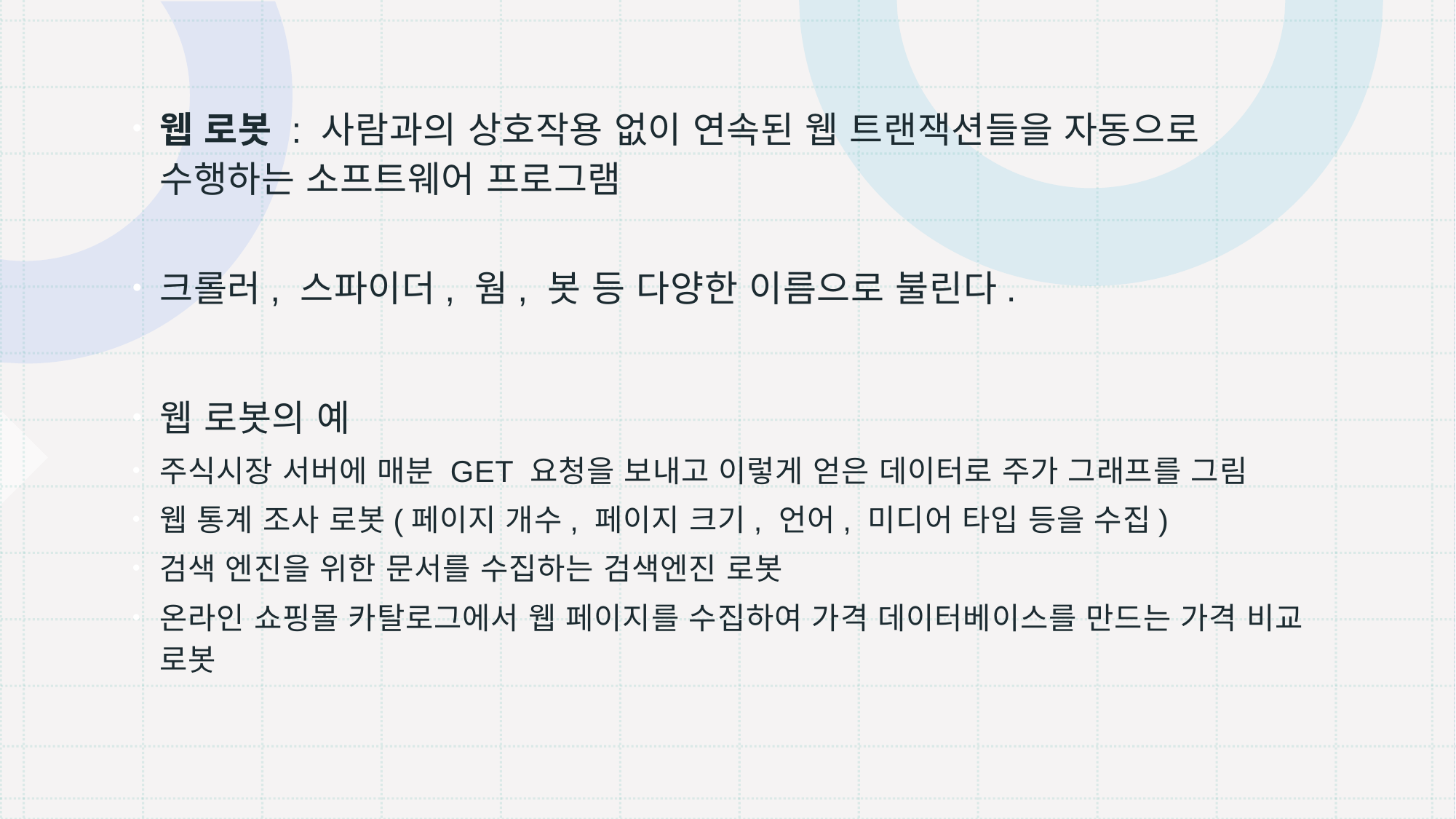

웹 로봇 : 사람과의 상호작용 없이 연속된 웹 트랜잭션들을 자동으로 수행하는 소프트웨어 프로그램

크롤러, 스파이더, 웜, 봇 등 다양한 이름으로 불린다.

웹 로봇의 예
주식시장 서버에 매분 GET 요청을 보내고 이렇게 얻은 데이터로 주가 그래프를 그림
웹 통계 조사 로봇(페이지 개수, 페이지 크기, 언어, 미디어 타입 등을 수집)
검색 엔진을 위한 문서를 수집하는 검색엔진 로봇
온라인 쇼핑몰 카탈로그에서 웹 페이지를 수집하여 가격 데이터베이스를 만드는 가격 비교 로봇